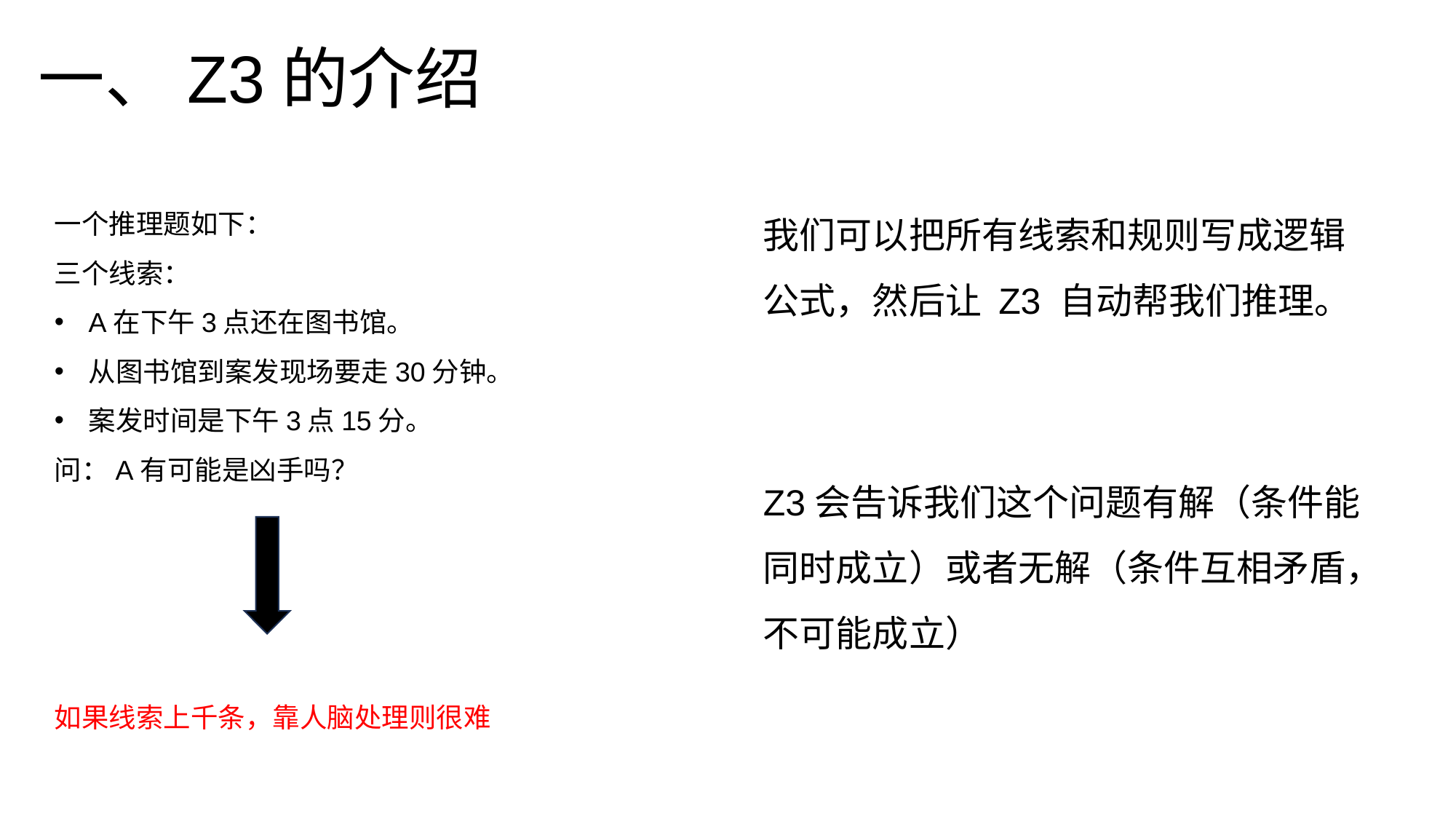

一、Z3的介绍
一个推理题如下：
三个线索：
A在下午3点还在图书馆。
从图书馆到案发现场要走30分钟。
案发时间是下午3点15分。
问：A有可能是凶手吗？
我们可以把所有线索和规则写成逻辑公式，然后让 Z3 自动帮我们推理。
Z3会告诉我们这个问题有解（条件能同时成立）或者无解（条件互相矛盾，不可能成立）

如果线索上千条，靠人脑处理则很难